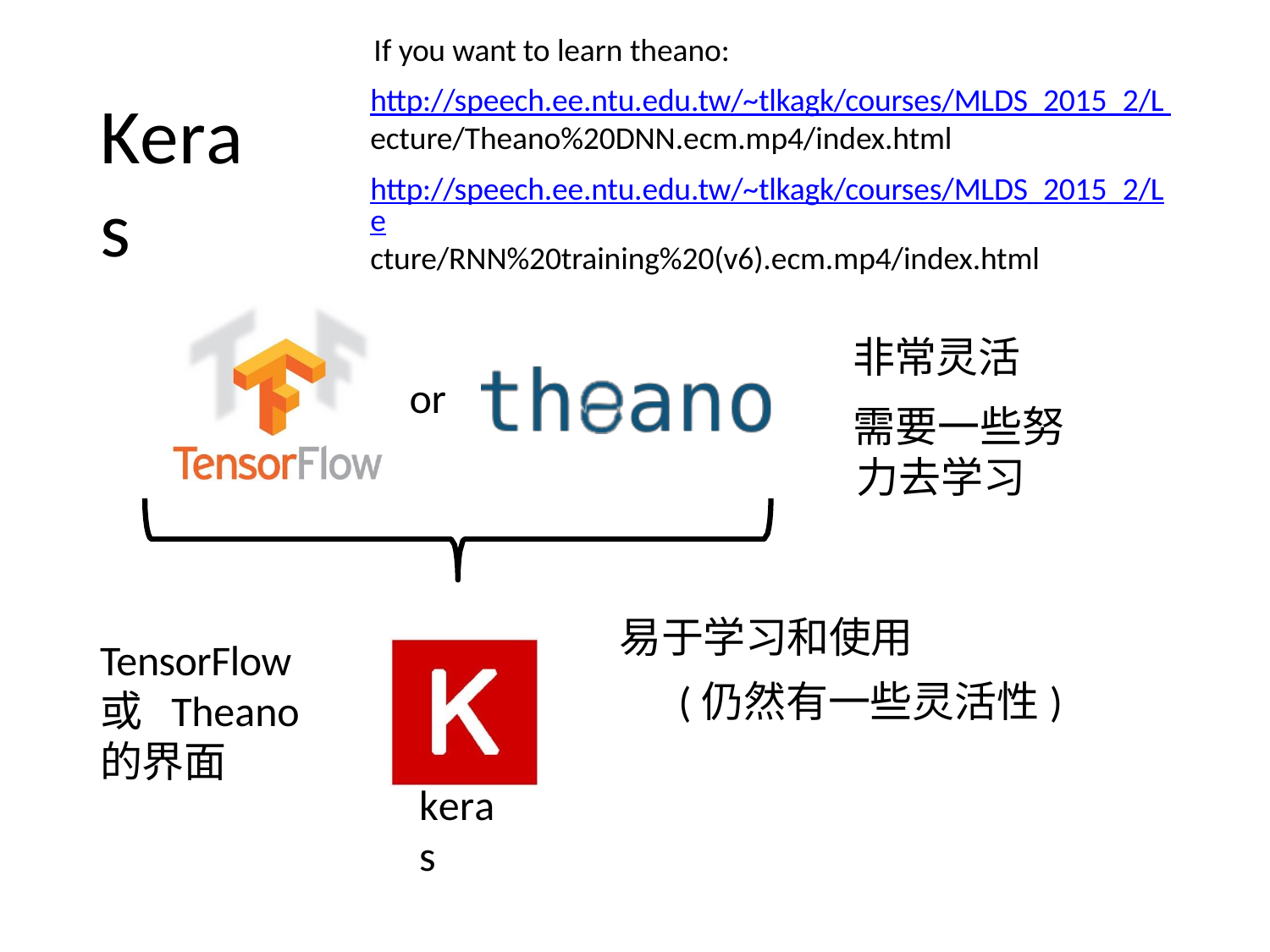

If you want to learn theano:
http://speech.ee.ntu.edu.tw/~tlkagk/courses/MLDS_2015_2/L  ecture/Theano%20DNN.ecm.mp4/index.html
http://speech.ee.ntu.edu.tw/~tlkagk/courses/MLDS_2015_2/Le
cture/RNN%20training%20(v6).ecm.mp4/index.html
Keras

非常灵活
需要一些努力去学习

or

易于学习和使用
(仍然有一些灵活性)
TensorFlow 或  Theano 的界面

keras